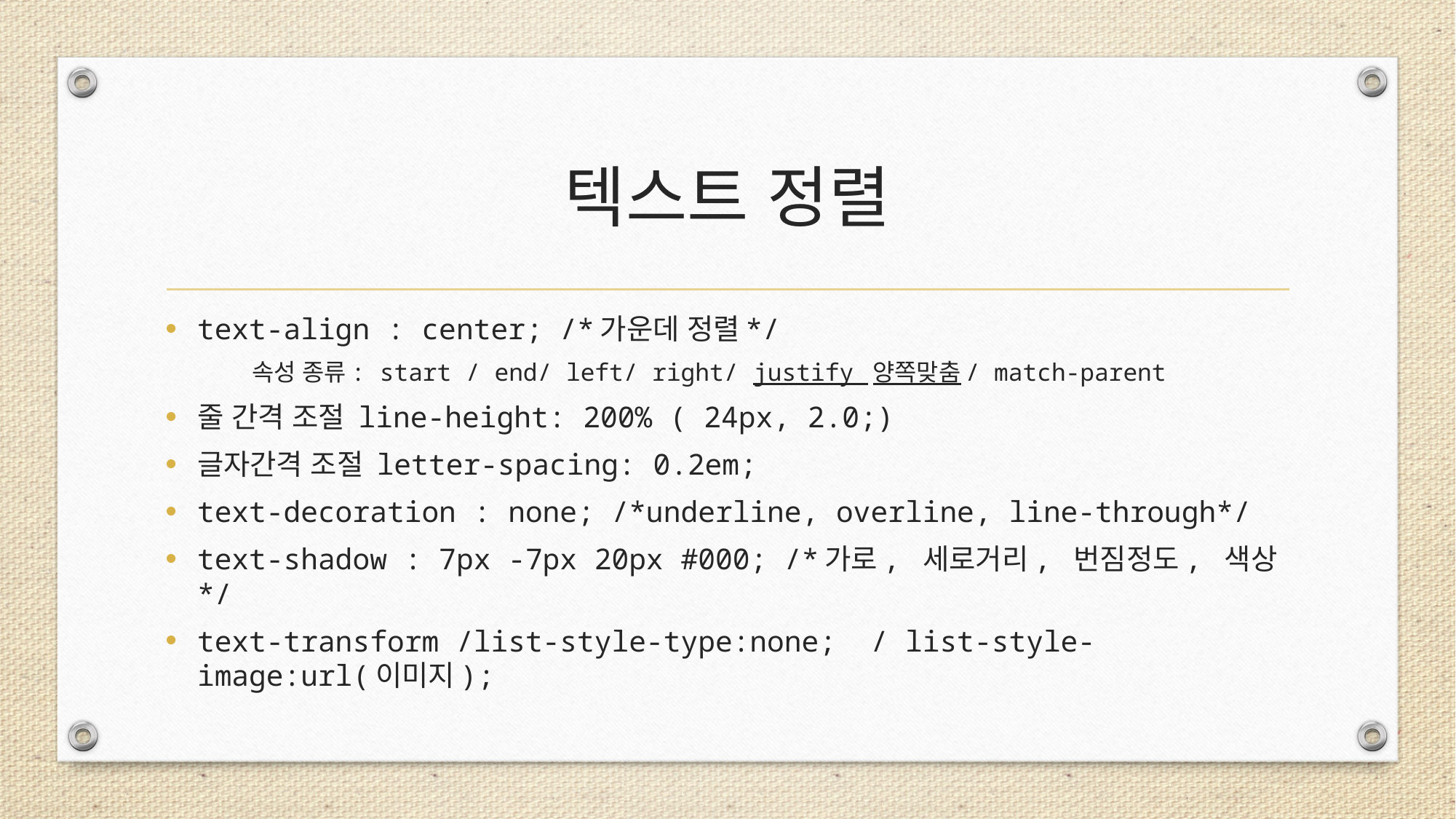

# 텍스트 정렬
text-align : center; /*가운데 정렬*/
	속성 종류: start / end/ left/ right/ justify 양쪽맞춤/ match-parent
줄 간격 조절 line-height: 200% ( 24px, 2.0;)
글자간격 조절 letter-spacing: 0.2em;
text-decoration : none; /*underline, overline, line-through*/
text-shadow : 7px -7px 20px #000; /*가로, 세로거리, 번짐정도, 색상*/
text-transform /list-style-type:none;  / list-style-image:url(이미지);